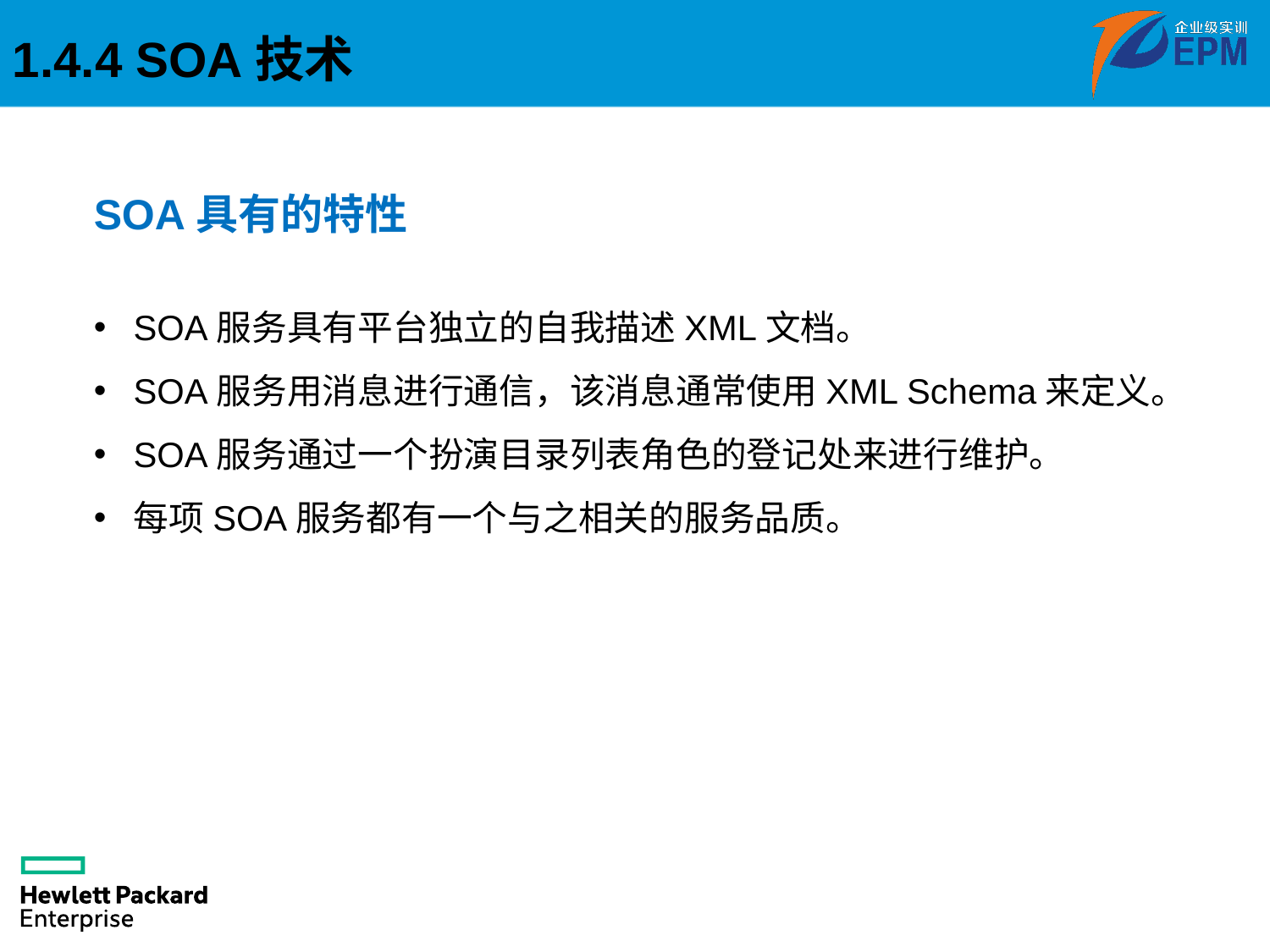

1.4.4 SOA技术

SOA具有的特性

SOA服务具有平台独立的自我描述XML文档。
SOA服务用消息进行通信，该消息通常使用XML Schema来定义。
SOA服务通过一个扮演目录列表角色的登记处来进行维护。
每项SOA服务都有一个与之相关的服务品质。